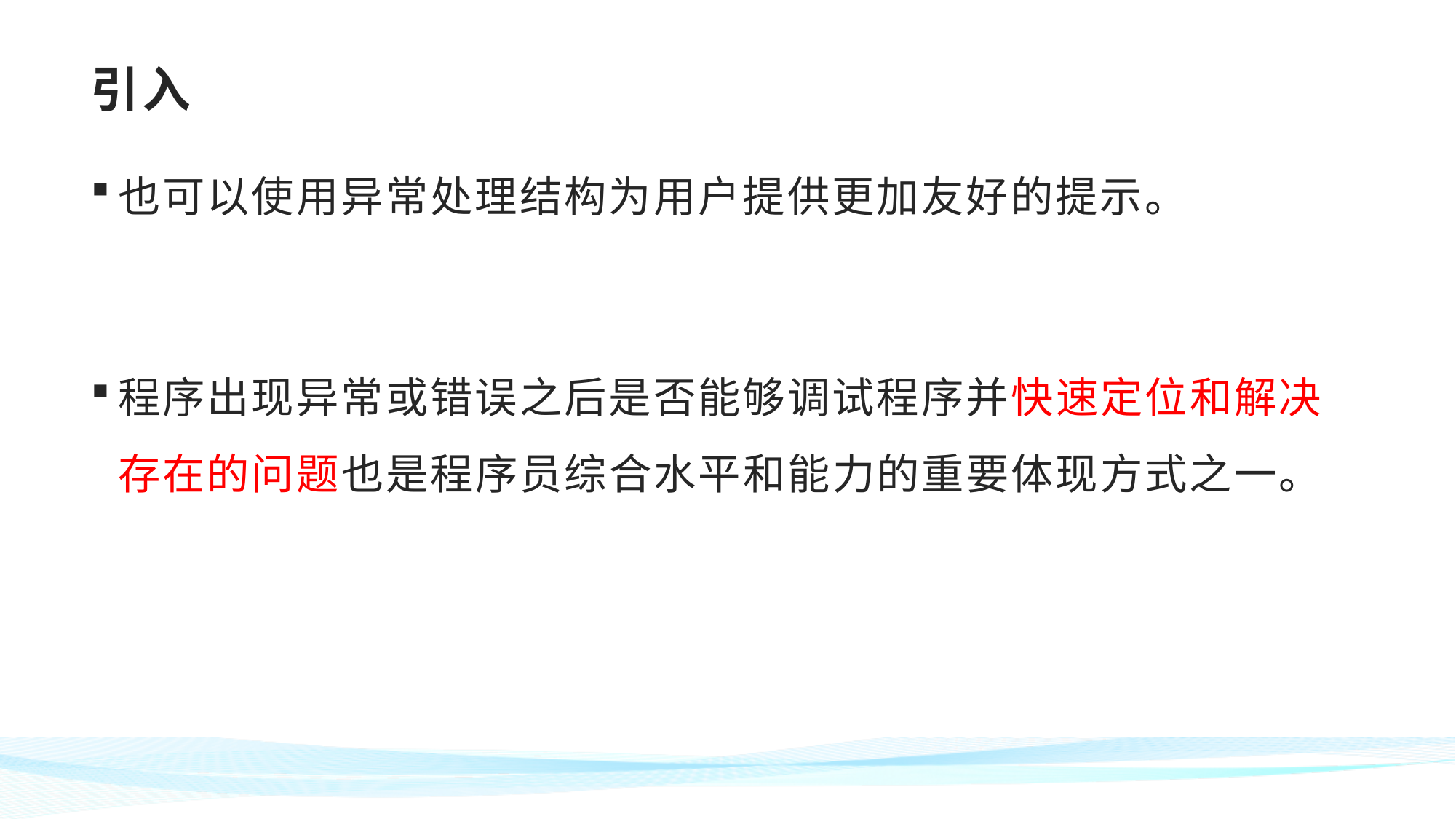

# 引入
也可以使用异常处理结构为用户提供更加友好的提示。

程序出现异常或错误之后是否能够调试程序并快速定位和解决存在的问题也是程序员综合水平和能力的重要体现方式之一。